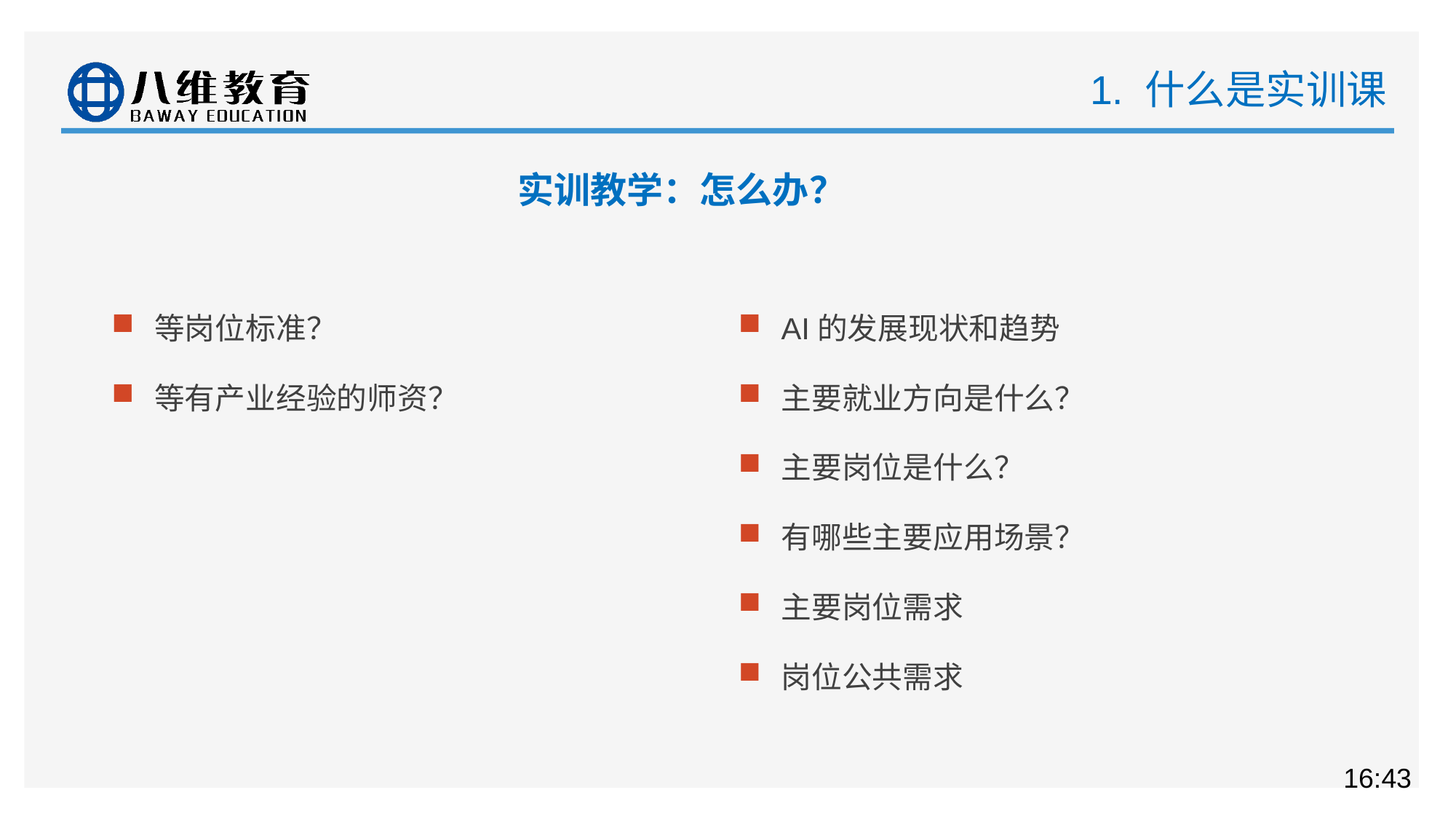

# 1. 什么是实训课
实训教学：怎么办？
等岗位标准？
等有产业经验的师资？
AI的发展现状和趋势
主要就业方向是什么？
主要岗位是什么？
有哪些主要应用场景？
主要岗位需求
岗位公共需求